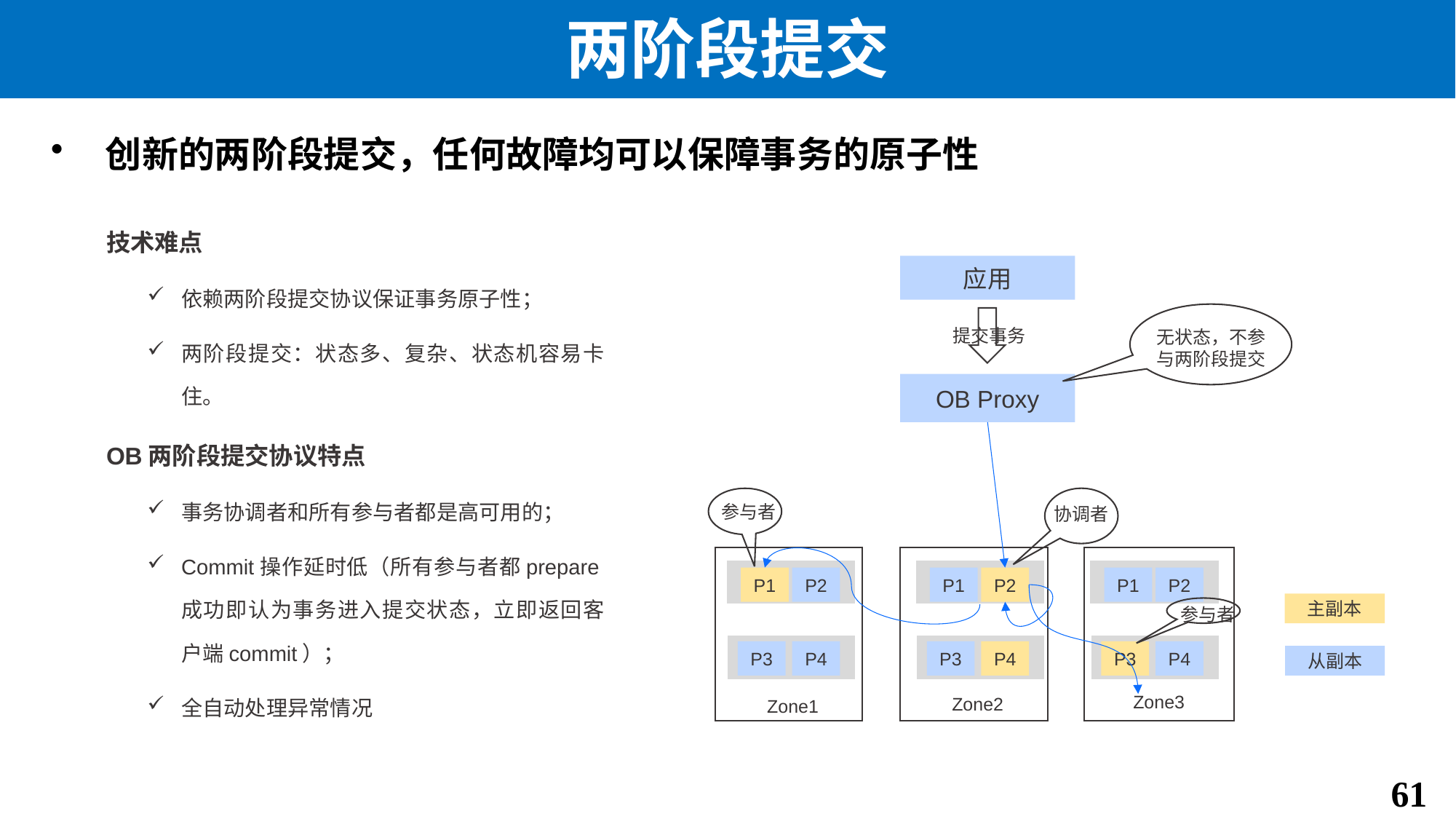

# 两阶段提交
创新的两阶段提交，任何故障均可以保障事务的原子性
技术难点
依赖两阶段提交协议保证事务原子性；
两阶段提交：状态多、复杂、状态机容易卡住。
OB两阶段提交协议特点
事务协调者和所有参与者都是高可用的；
Commit操作延时低（所有参与者都prepare成功即认为事务进入提交状态，立即返回客户端commit）；
全自动处理异常情况
应用

无状态，不参与两阶段提交
提交事务
OB Proxy

参与者
协调者

P1
P2
P1
P2
P1
P2
主副本

参与者

P3
P4
P3
P4
P3
P4
从副本
Zone3
Zone2
Zone1